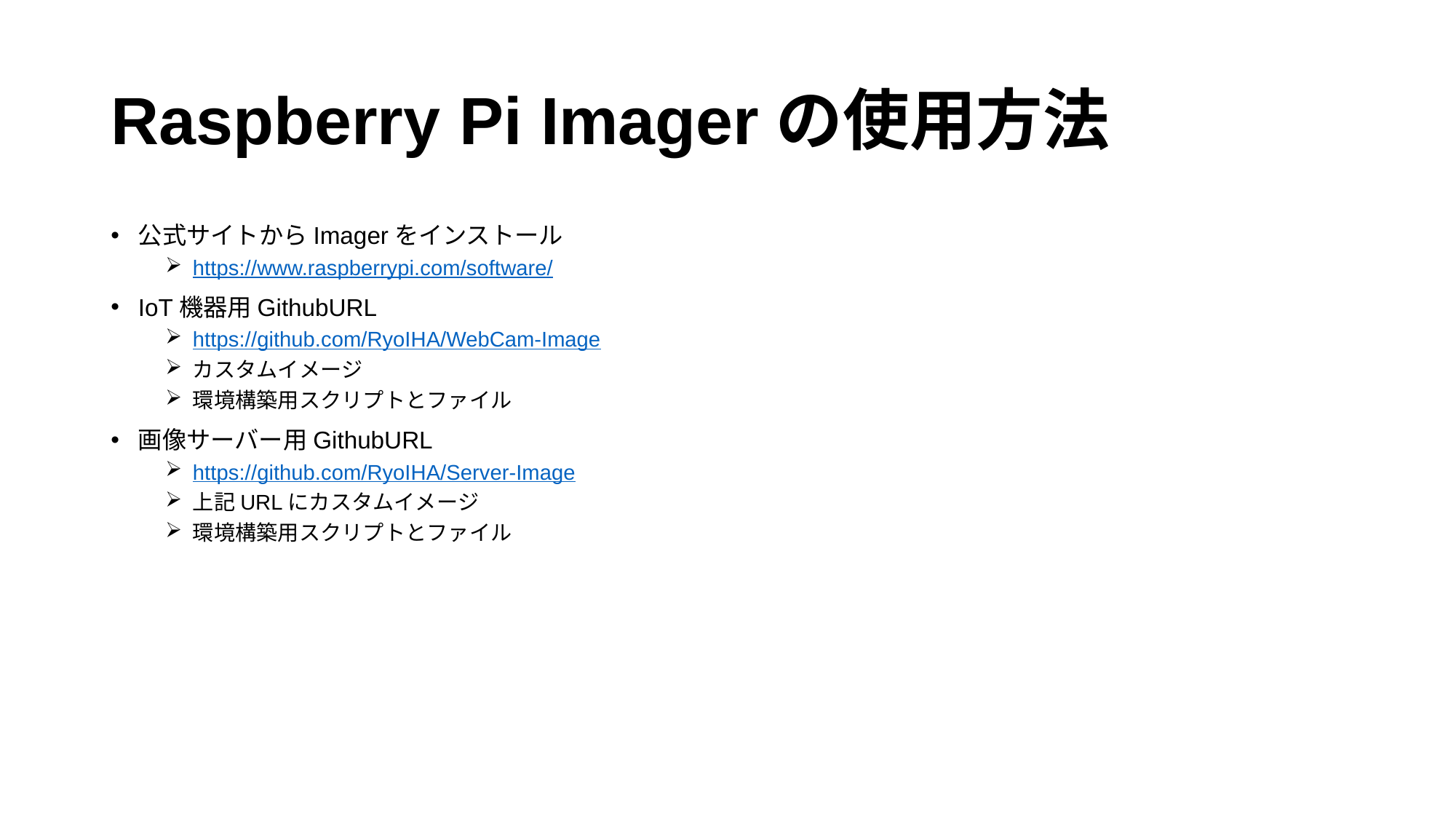

# Raspberry Pi Imagerの使用方法
公式サイトからImagerをインストール
https://www.raspberrypi.com/software/
IoT機器用GithubURL
https://github.com/RyoIHA/WebCam-Image
カスタムイメージ
環境構築用スクリプトとファイル
画像サーバー用GithubURL
https://github.com/RyoIHA/Server-Image
上記URLにカスタムイメージ
環境構築用スクリプトとファイル